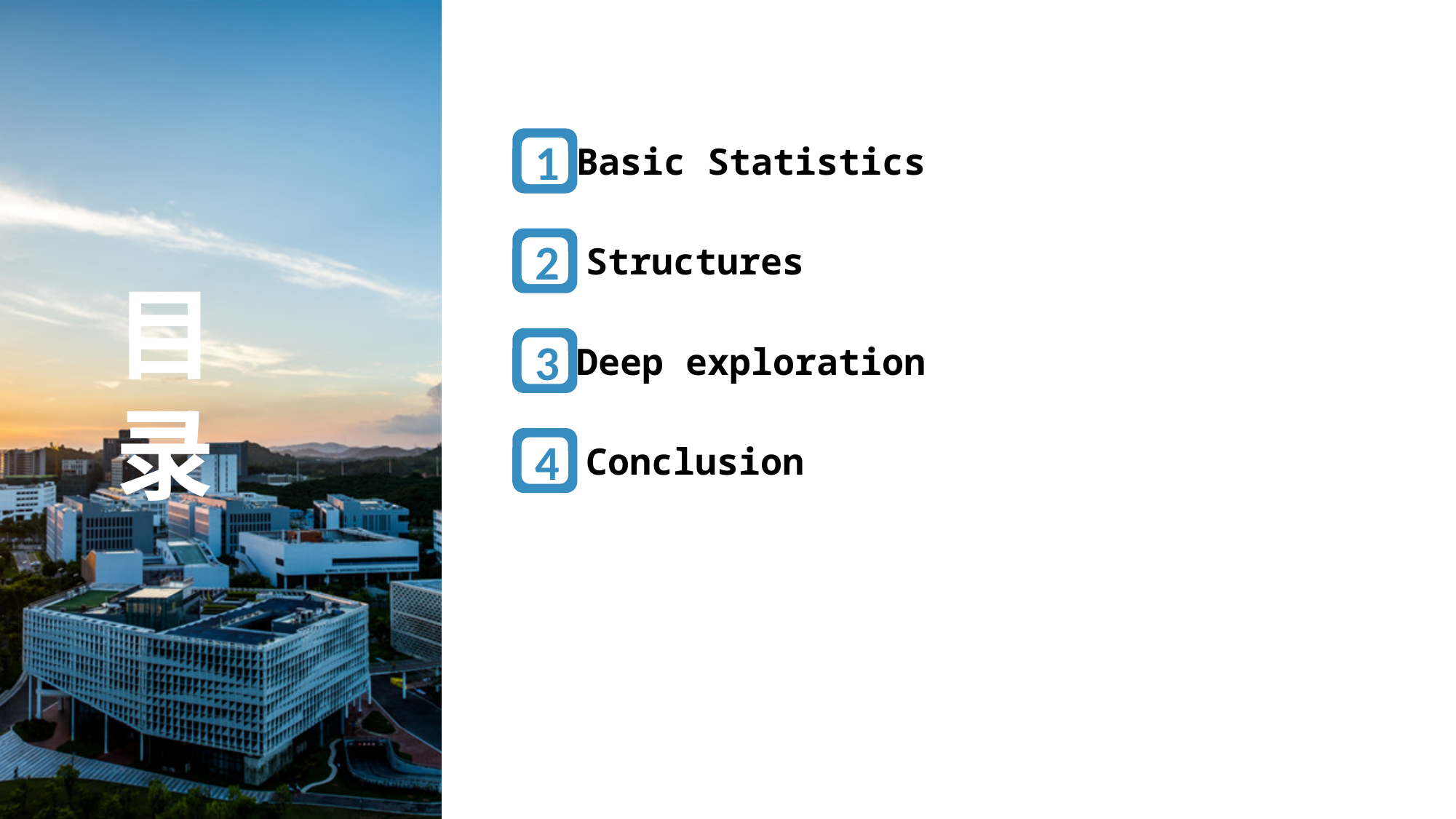

1
Basic Statistics

2
Structures
目
录

3
Deep exploration

4
Conclusion